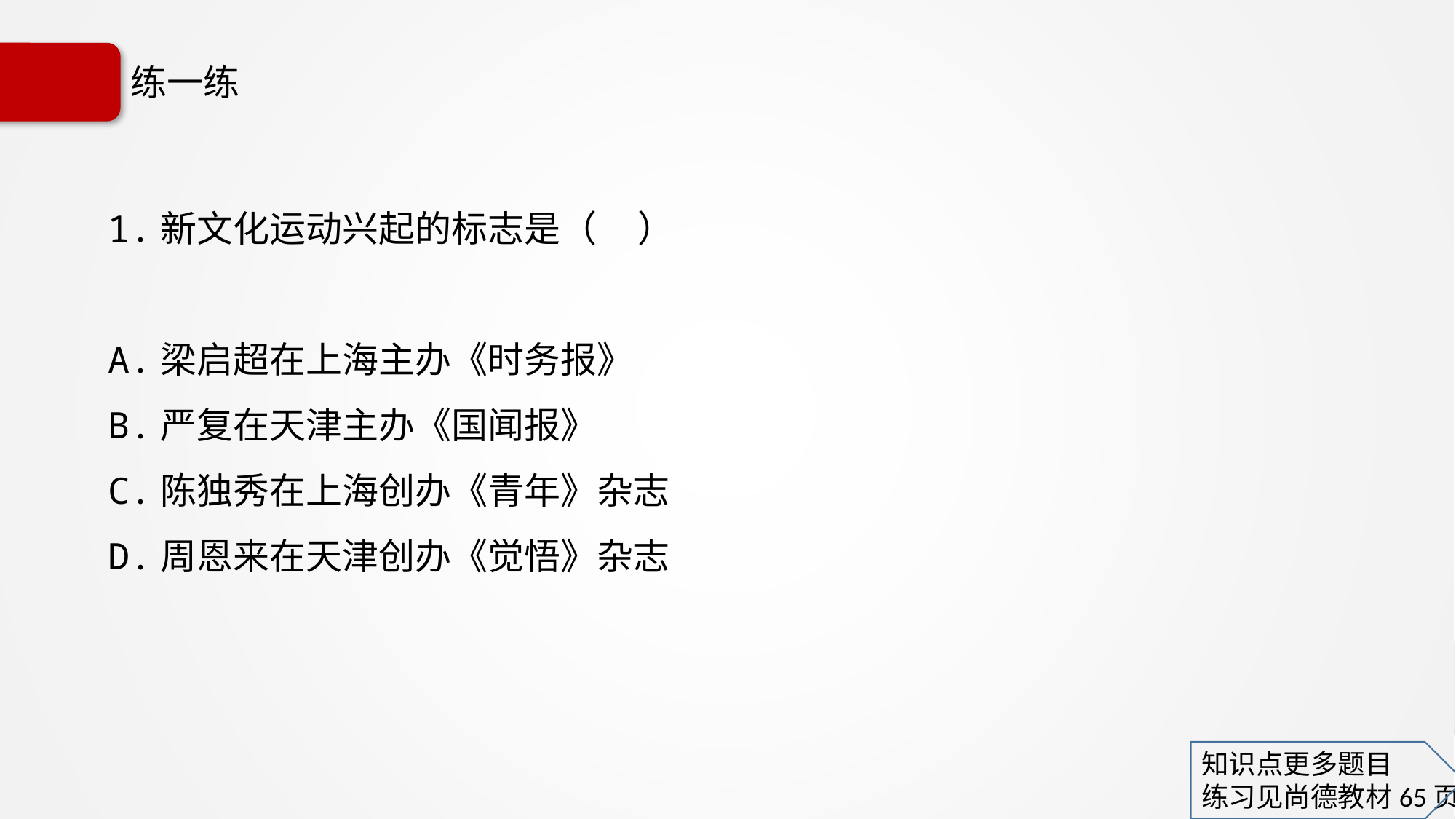

# 练一练
1.新文化运动兴起的标志是（     ）
A.梁启超在上海主办《时务报》
B.严复在天津主办《国闻报》
C.陈独秀在上海创办《青年》杂志
D.周恩来在天津创办《觉悟》杂志

知识点更多题目
练习见尚德教材65页